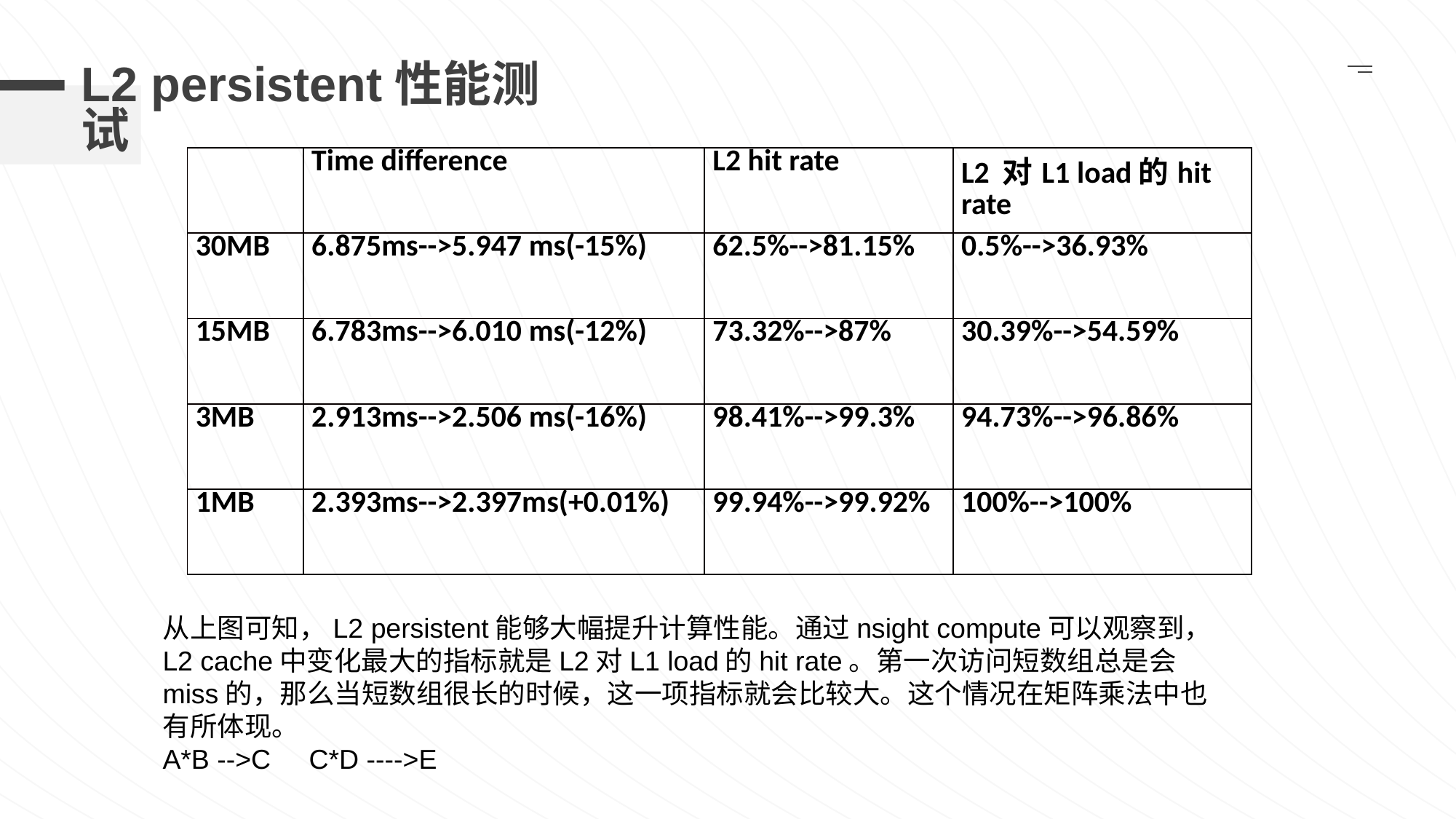

# L2 persistent性能测试
|  | Time difference | L2 hit rate | L2 对L1 load的hit rate |
| --- | --- | --- | --- |
| 30MB | 6.875ms-->5.947 ms(-15%) | 62.5%-->81.15% | 0.5%-->36.93% |
| 15MB | 6.783ms-->6.010 ms(-12%) | 73.32%-->87% | 30.39%-->54.59% |
| 3MB | 2.913ms-->2.506 ms(-16%) | 98.41%-->99.3% | 94.73%-->96.86% |
| 1MB | 2.393ms-->2.397ms(+0.01%) | 99.94%-->99.92% | 100%-->100% |
从上图可知，L2 persistent能够大幅提升计算性能。通过nsight compute可以观察到，L2 cache中变化最大的指标就是L2对L1 load的hit rate。第一次访问短数组总是会miss的，那么当短数组很长的时候，这一项指标就会比较大。这个情况在矩阵乘法中也有所体现。
A*B -->C     C*D ---->E